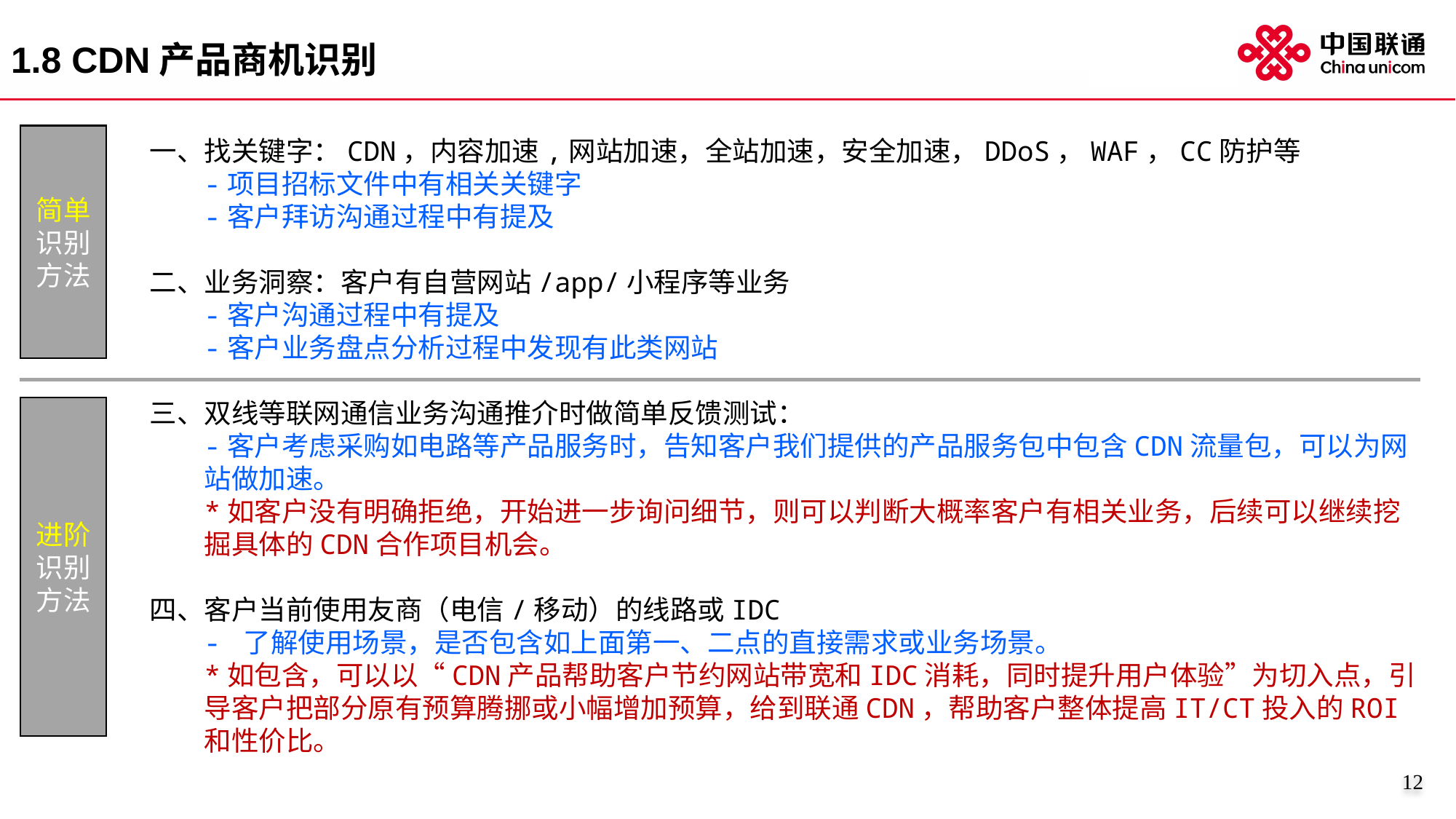

# 1.8 CDN产品商机识别
一、找关键字：CDN，内容加速,网站加速，全站加速，安全加速，DDoS，WAF，CC防护等
-项目招标文件中有相关关键字
-客户拜访沟通过程中有提及

二、业务洞察：客户有自营网站/app/小程序等业务
-客户沟通过程中有提及
-客户业务盘点分析过程中发现有此类网站

三、双线等联网通信业务沟通推介时做简单反馈测试：
-客户考虑采购如电路等产品服务时，告知客户我们提供的产品服务包中包含CDN流量包，可以为网站做加速。
*如客户没有明确拒绝，开始进一步询问细节，则可以判断大概率客户有相关业务，后续可以继续挖掘具体的CDN合作项目机会。

四、客户当前使用友商（电信/移动）的线路或IDC
- 了解使用场景，是否包含如上面第一、二点的直接需求或业务场景。
*如包含，可以以“CDN产品帮助客户节约网站带宽和IDC消耗，同时提升用户体验”为切入点，引导客户把部分原有预算腾挪或小幅增加预算，给到联通CDN，帮助客户整体提高IT/CT投入的ROI和性价比。
简单
识别
方法
进阶识别
方法